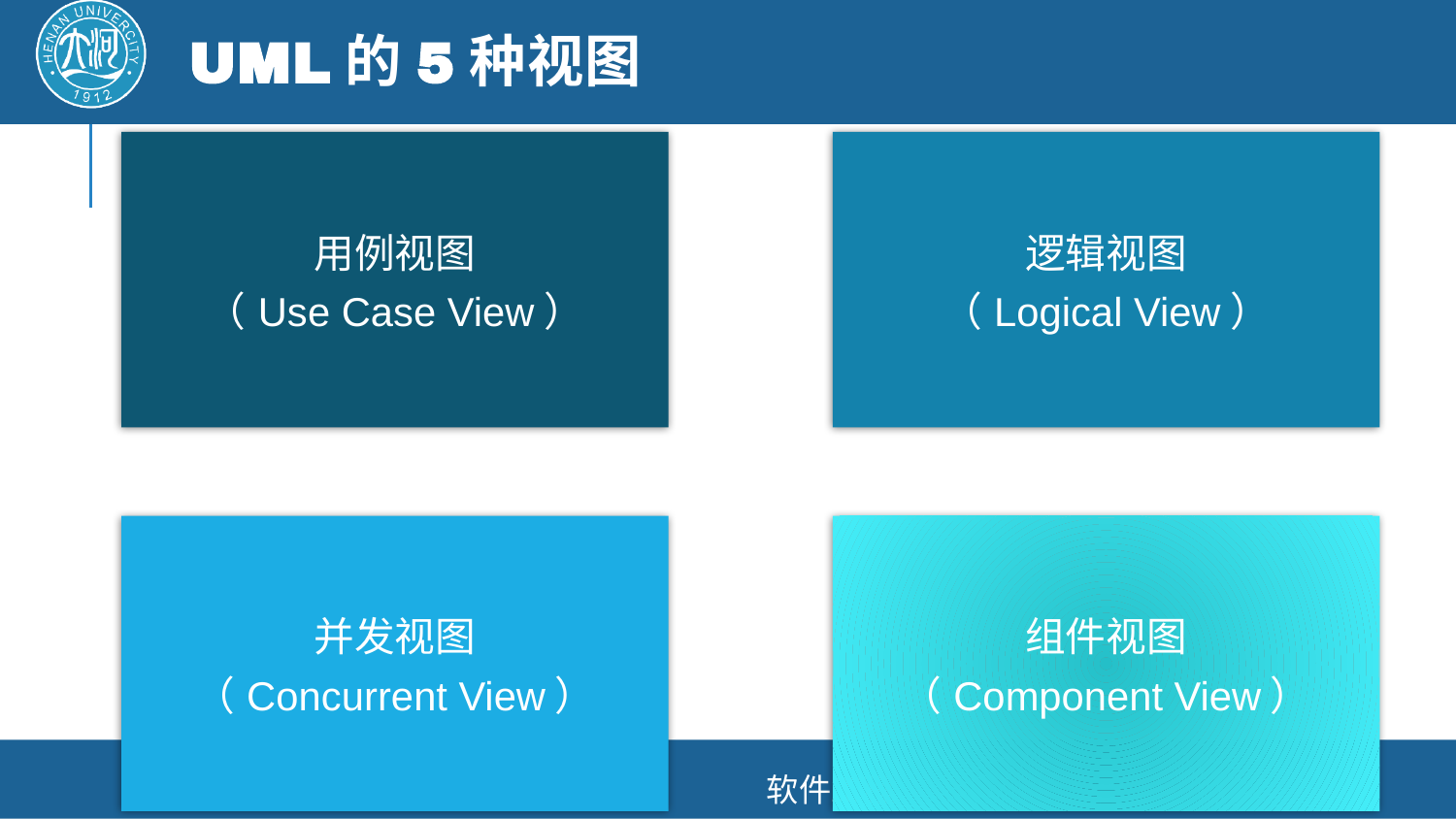

# UML的5种视图
用例视图
（Use Case View）
逻辑视图
（Logical View）
并发视图
（Concurrent View）
组件视图
（Component View）

软件工程
58